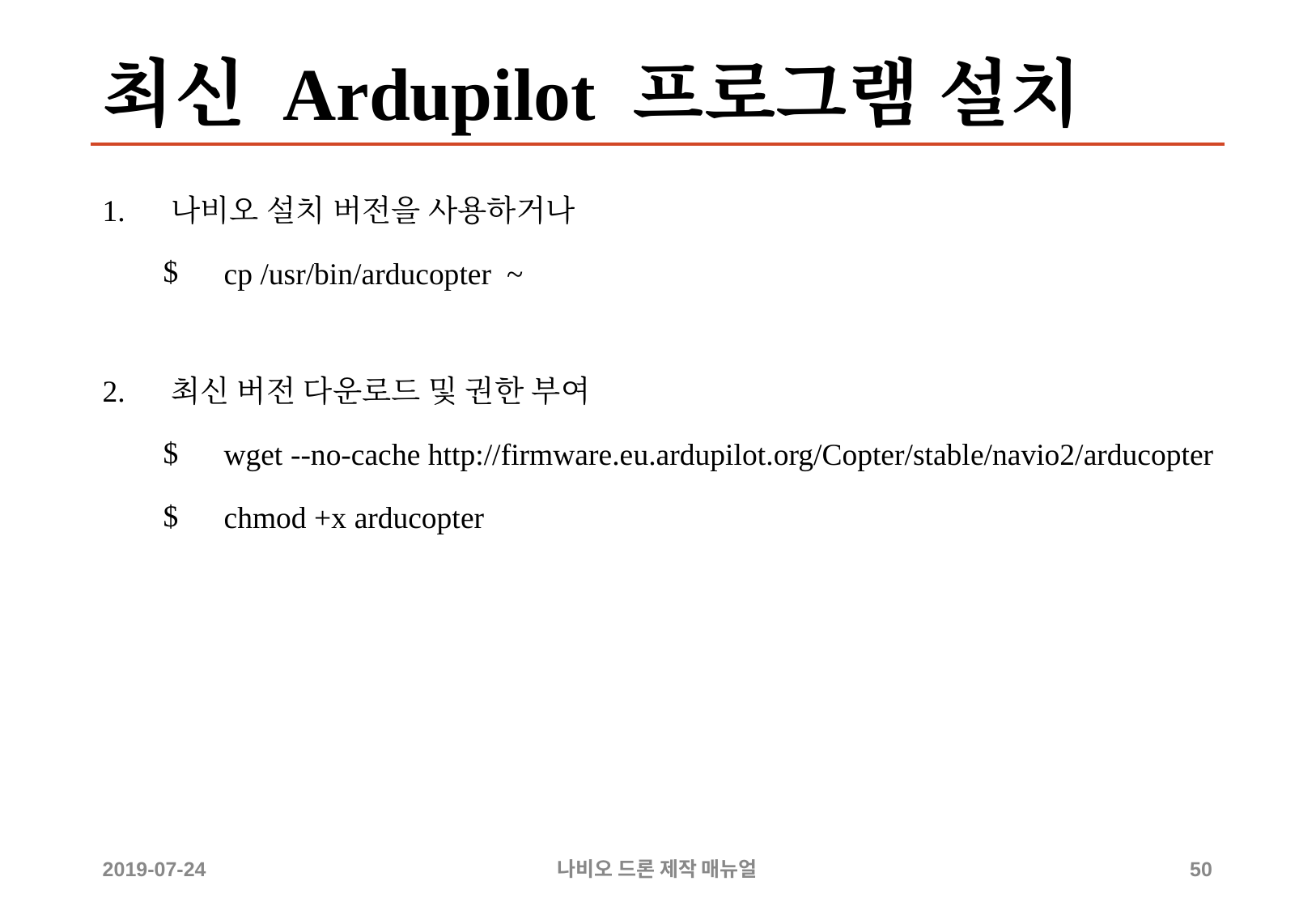

# 최신 Ardupilot 프로그램 설치
나비오 설치 버전을 사용하거나
cp /usr/bin/arducopter  ~

최신 버전 다운로드 및 권한 부여
wget --no-cache http://firmware.eu.ardupilot.org/Copter/stable/navio2/arducopter
chmod +x arducopter

2019-07-24
나비오 드론 제작 매뉴얼
50